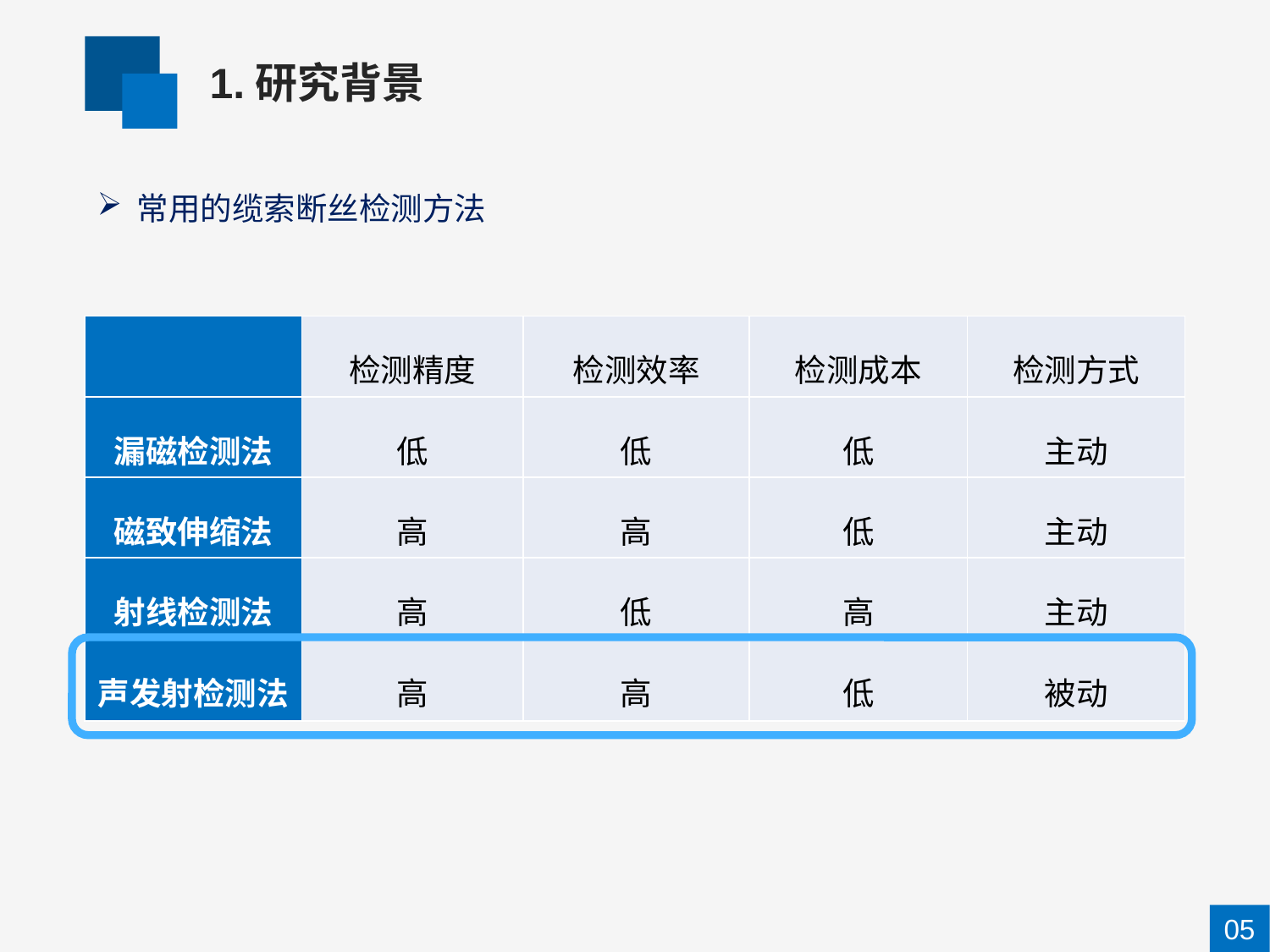

1.研究背景
常用的缆索断丝检测方法
|  | 检测精度 | 检测效率 | 检测成本 | 检测方式 |
| --- | --- | --- | --- | --- |
| 漏磁检测法 | 低 | 低 | 低 | 主动 |
| 磁致伸缩法 | 高 | 高 | 低 | 主动 |
| 射线检测法 | 高 | 低 | 高 | 主动 |
| 声发射检测法 | 高 | 高 | 低 | 被动 |

05